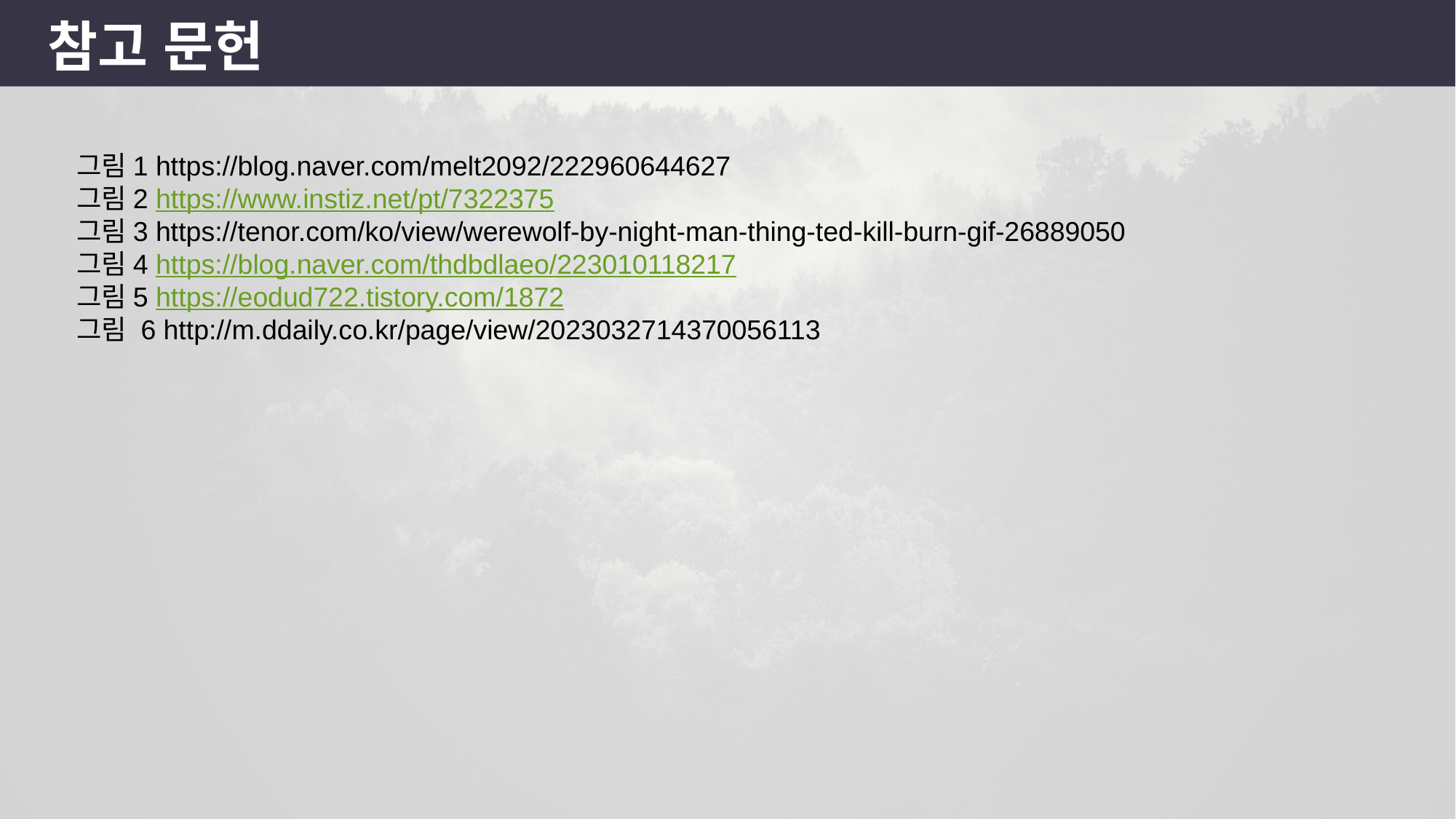

참고 문헌
그림1 https://blog.naver.com/melt2092/222960644627
그림2 https://www.instiz.net/pt/7322375
그림3 https://tenor.com/ko/view/werewolf-by-night-man-thing-ted-kill-burn-gif-26889050
그림4 https://blog.naver.com/thdbdlaeo/223010118217
그림5 https://eodud722.tistory.com/1872
그림 6 http://m.ddaily.co.kr/page/view/2023032714370056113